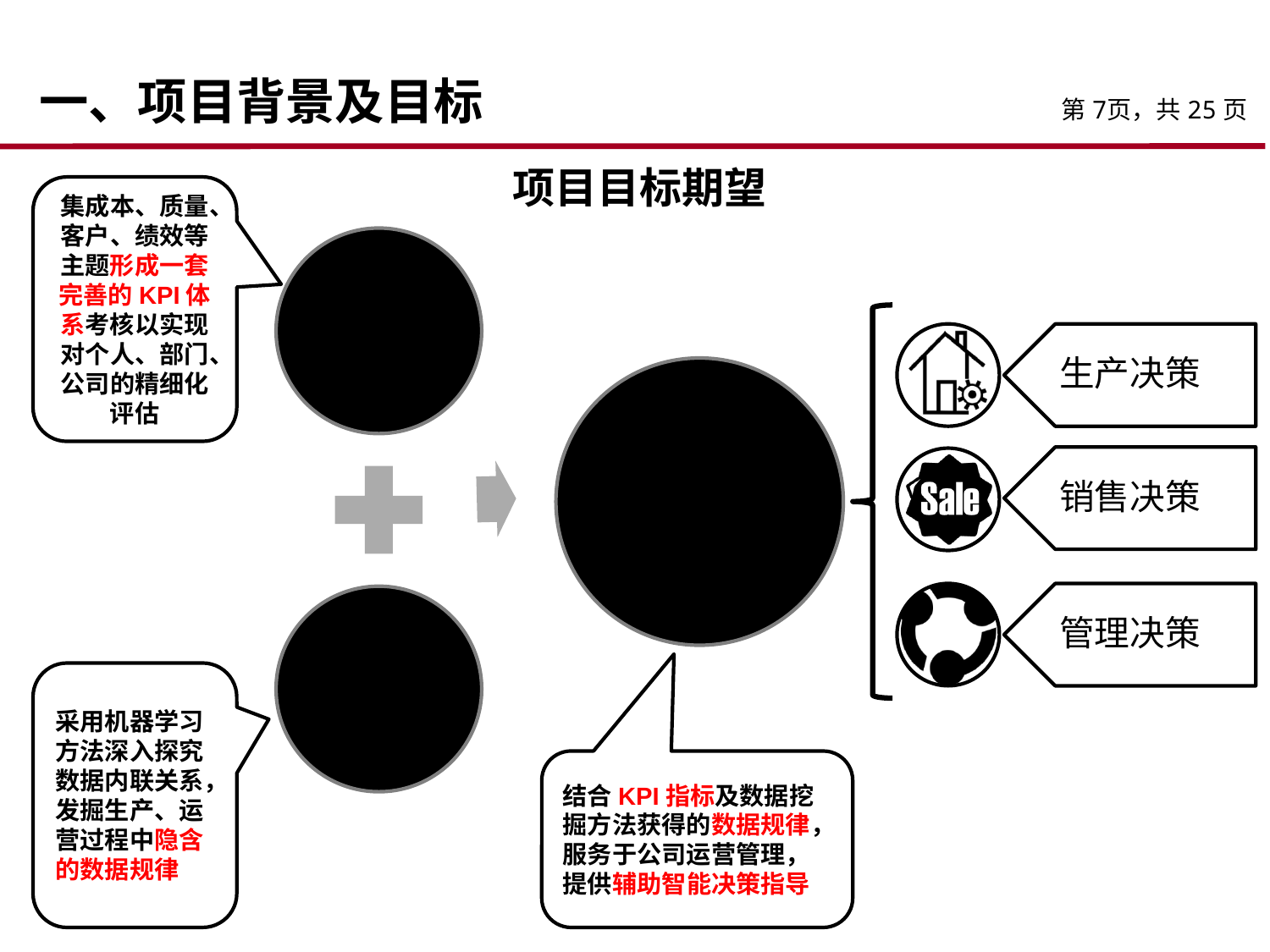

一、项目背景及目标
第7页，共25页
项目目标期望

集成本、质量、客户、绩效等主题形成一套完善的KPI体系考核以实现对个人、部门、公司的精细化评估

KPI体系

数据规律发现

辅助智能决策指导

生产决策
销售决策
管理决策
采用机器学习方法深入探究数据内联关系，发掘生产、运营过程中隐含的数据规律。
结合KPI指标及数据挖掘方法获得的数据规律，服务于公司运营管理，提供辅助智能决策指导